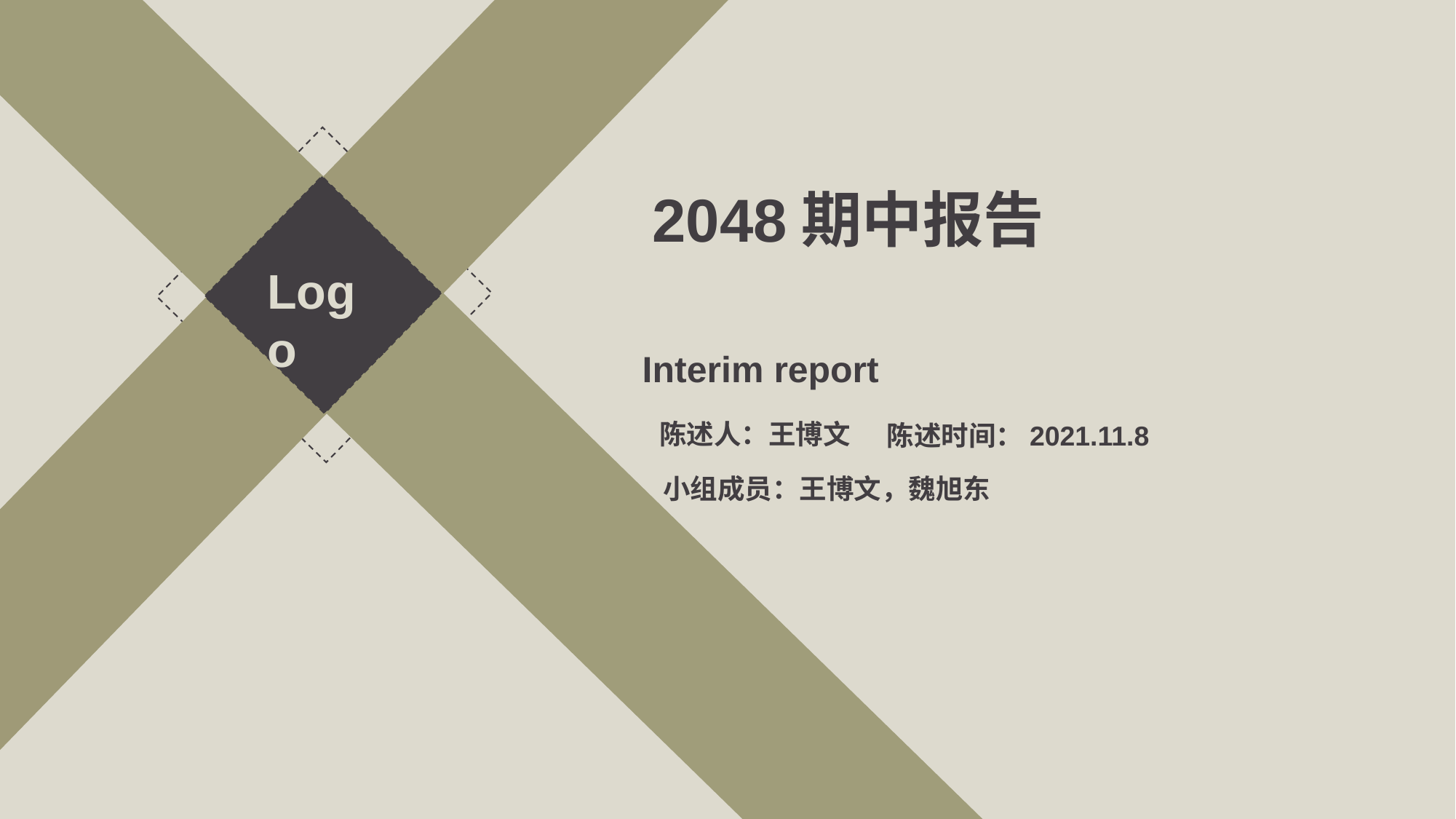

2048期中报告

Logo
Interim report
陈述人：王博文
陈述时间：2021.11.8
小组成员：王博文，魏旭东